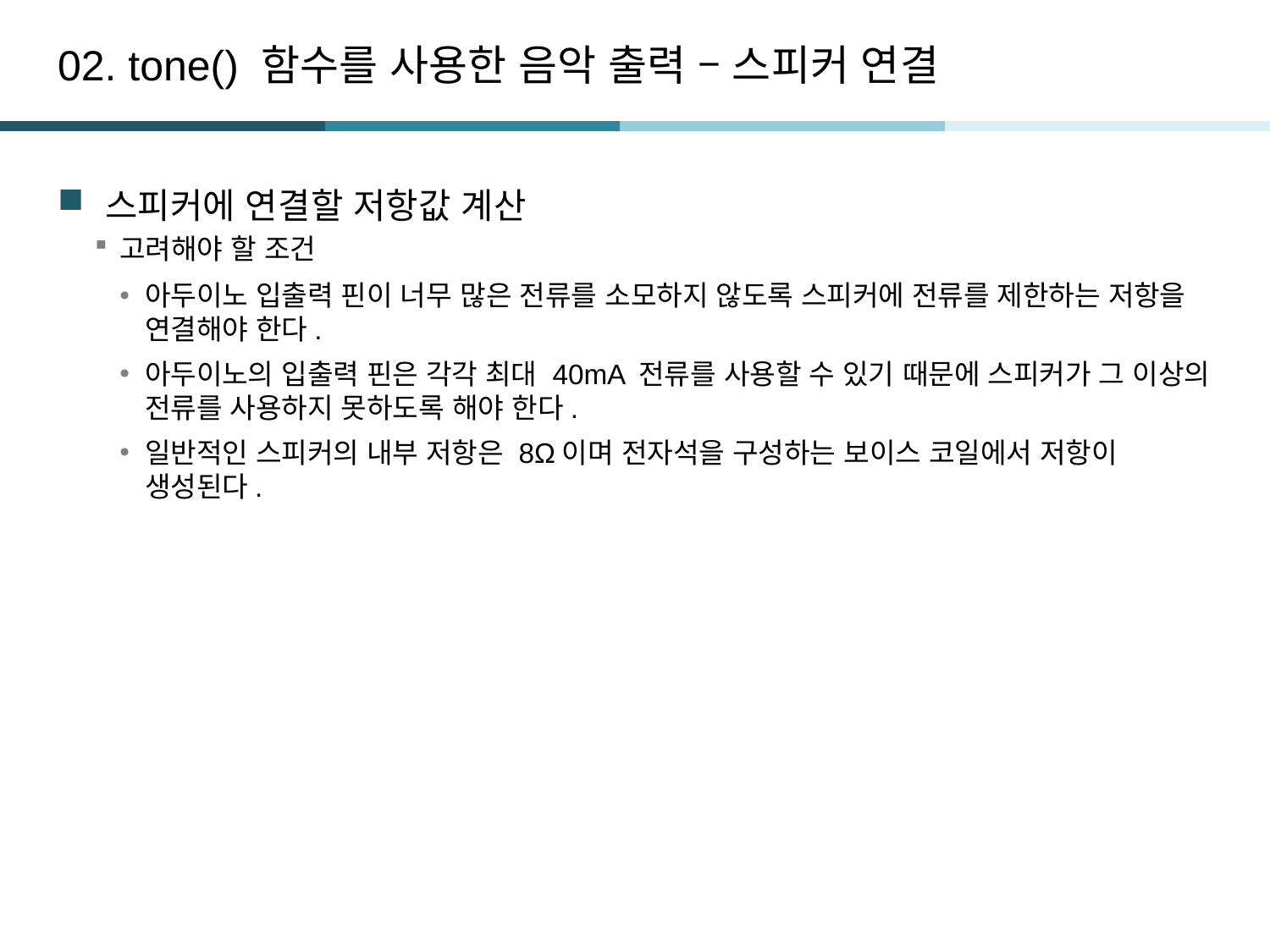

# 02. tone() 함수를 사용한 음악 출력 – 스피커 연결
스피커에 연결할 저항값 계산
고려해야 할 조건
아두이노 입출력 핀이 너무 많은 전류를 소모하지 않도록 스피커에 전류를 제한하는 저항을 연결해야 한다.
아두이노의 입출력 핀은 각각 최대 40mA 전류를 사용할 수 있기 때문에 스피커가 그 이상의 전류를 사용하지 못하도록 해야 한다.
일반적인 스피커의 내부 저항은 8Ω이며 전자석을 구성하는 보이스 코일에서 저항이 생성된다.